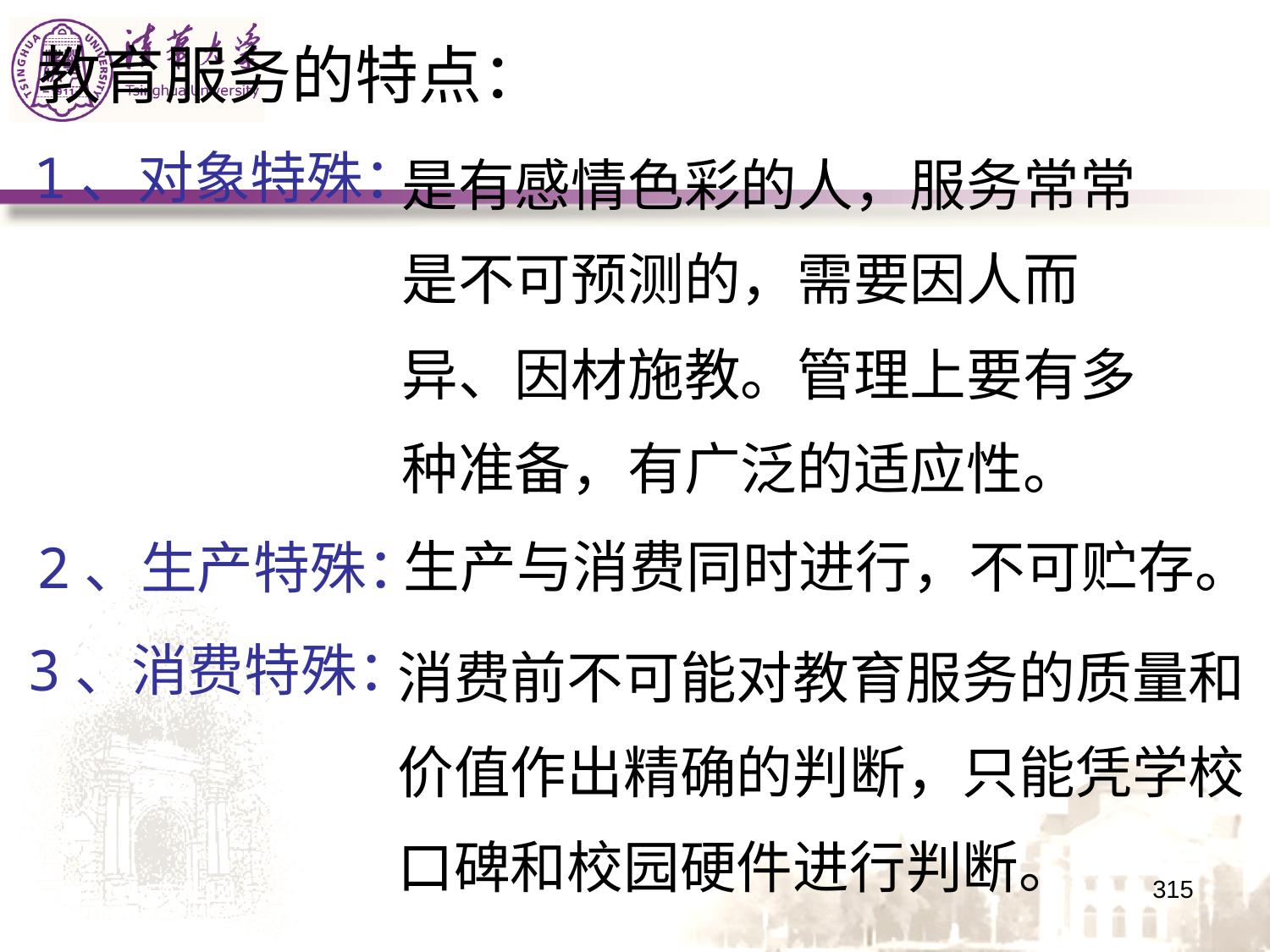

教育服务的特点：
是有感情色彩的人，服务常常是不可预测的，需要因人而异、因材施教。管理上要有多种准备，有广泛的适应性。
1、对象特殊：
生产与消费同时进行，不可贮存。
2、生产特殊：
消费前不可能对教育服务的质量和价值作出精确的判断，只能凭学校口碑和校园硬件进行判断。
3、消费特殊：
315